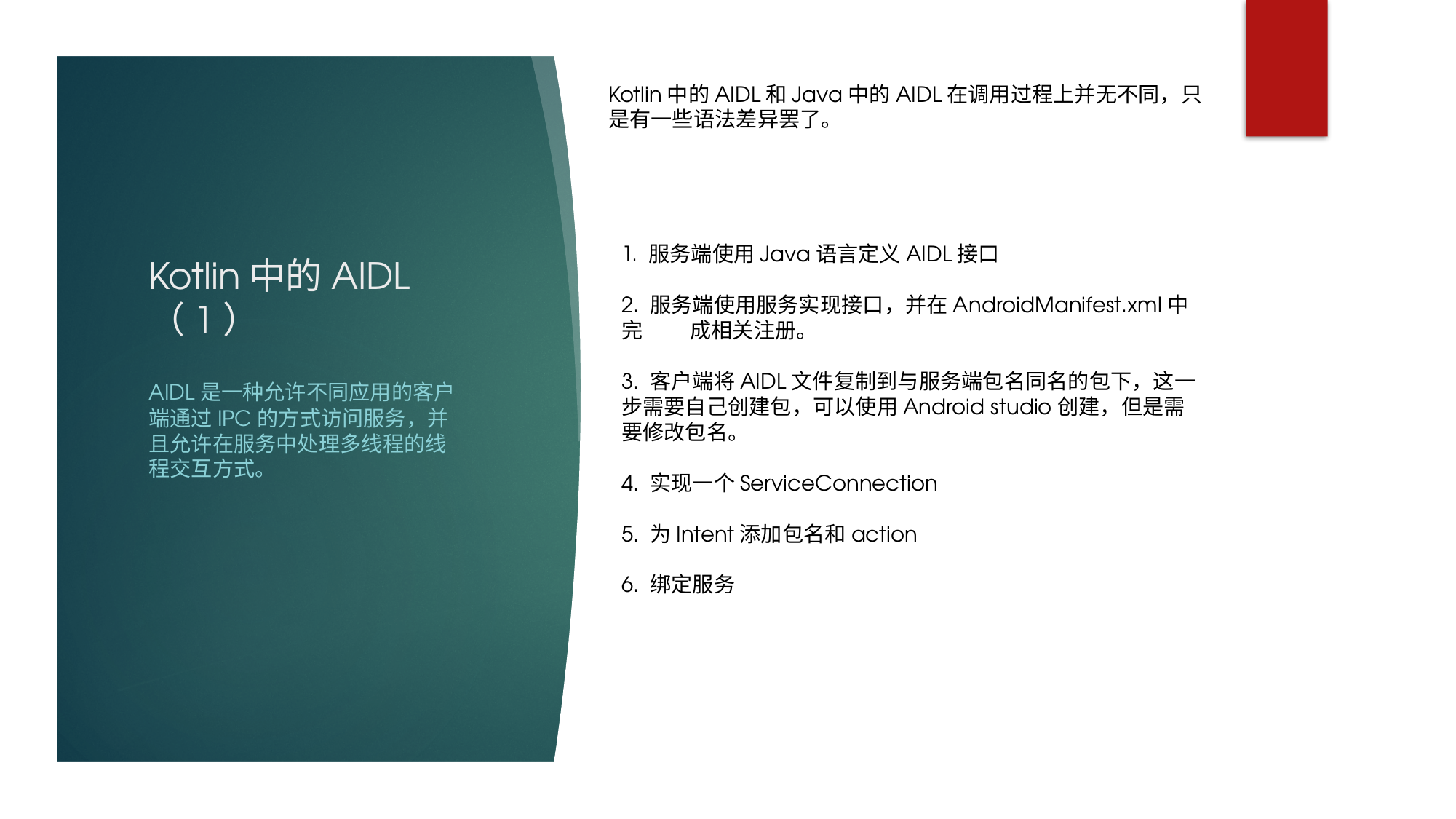

Kotlin中的AIDL和Java中的AIDL在调用过程上并无不同，只是有一些语法差异罢了。
# Kotlin中的AIDL（1）
1. 服务端使用Java语言定义AIDL接口

2. 服务端使用服务实现接口，并在AndroidManifest.xml中完          成相关注册。

3. 客户端将AIDL文件复制到与服务端包名同名的包下，这一步需要自己创建包，可以使用Android studio创建，但是需要修改包名。

4. 实现一个ServiceConnection

5. 为Intent添加包名和action

6. 绑定服务
AIDL是一种允许不同应用的客户端通过IPC的方式访问服务，并且允许在服务中处理多线程的线程交互方式。